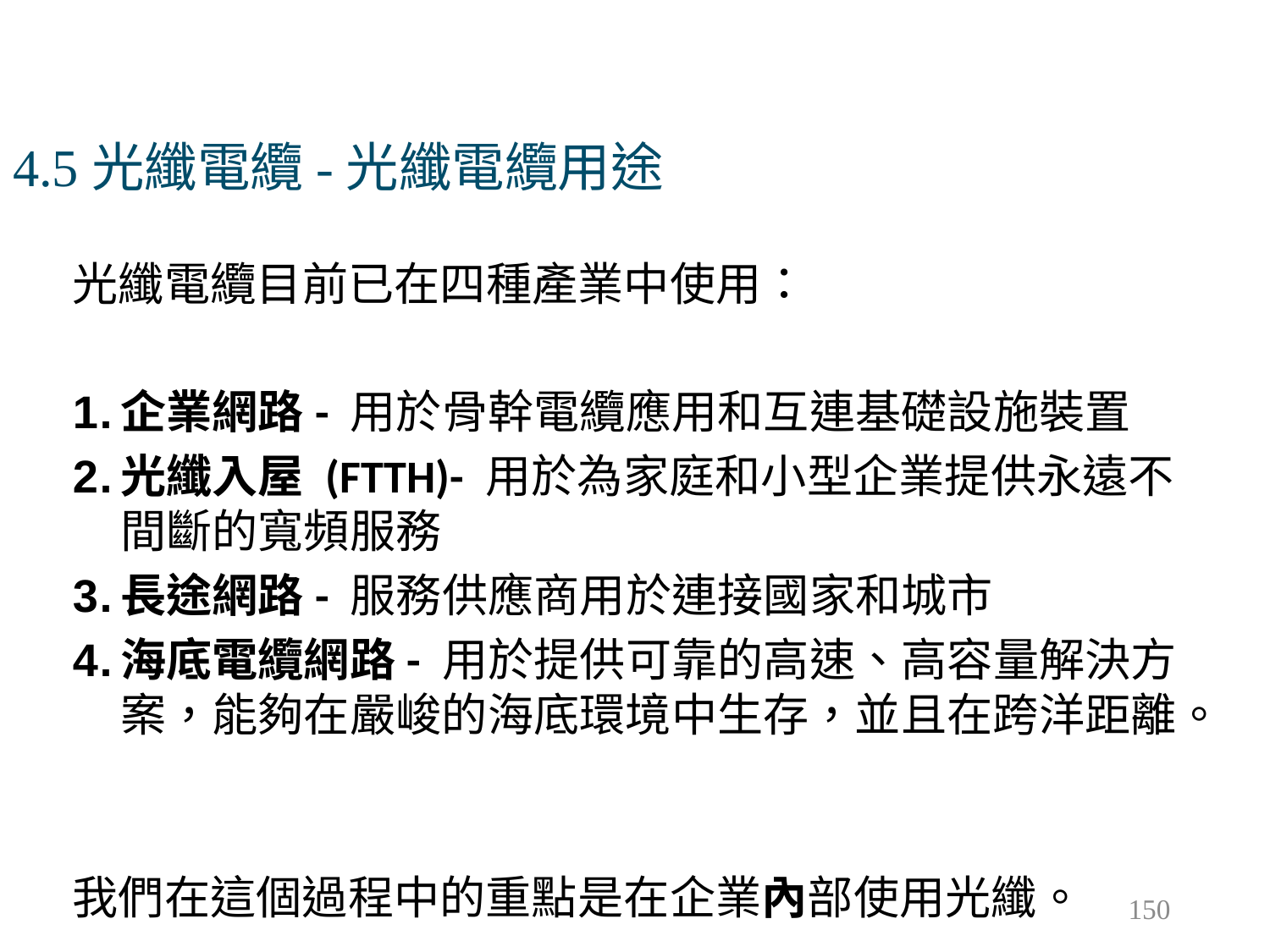

# 4.5光纖電纜-光纖電纜用途
光纖電纜目前已在四種產業中使用：

企業網路- 用於骨幹電纜應用和互連基礎設施裝置
光纖入屋 (FTTH)- 用於為家庭和小型企業提供永遠不間斷的寬頻服務
長途網路- 服務供應商用於連接國家和城市
海底電纜網路- 用於提供可靠的高速、高容量解決方案，能夠在嚴峻的海底環境中生存，並且在跨洋距離。

我們在這個過程中的重點是在企業內部使用光纖。

150